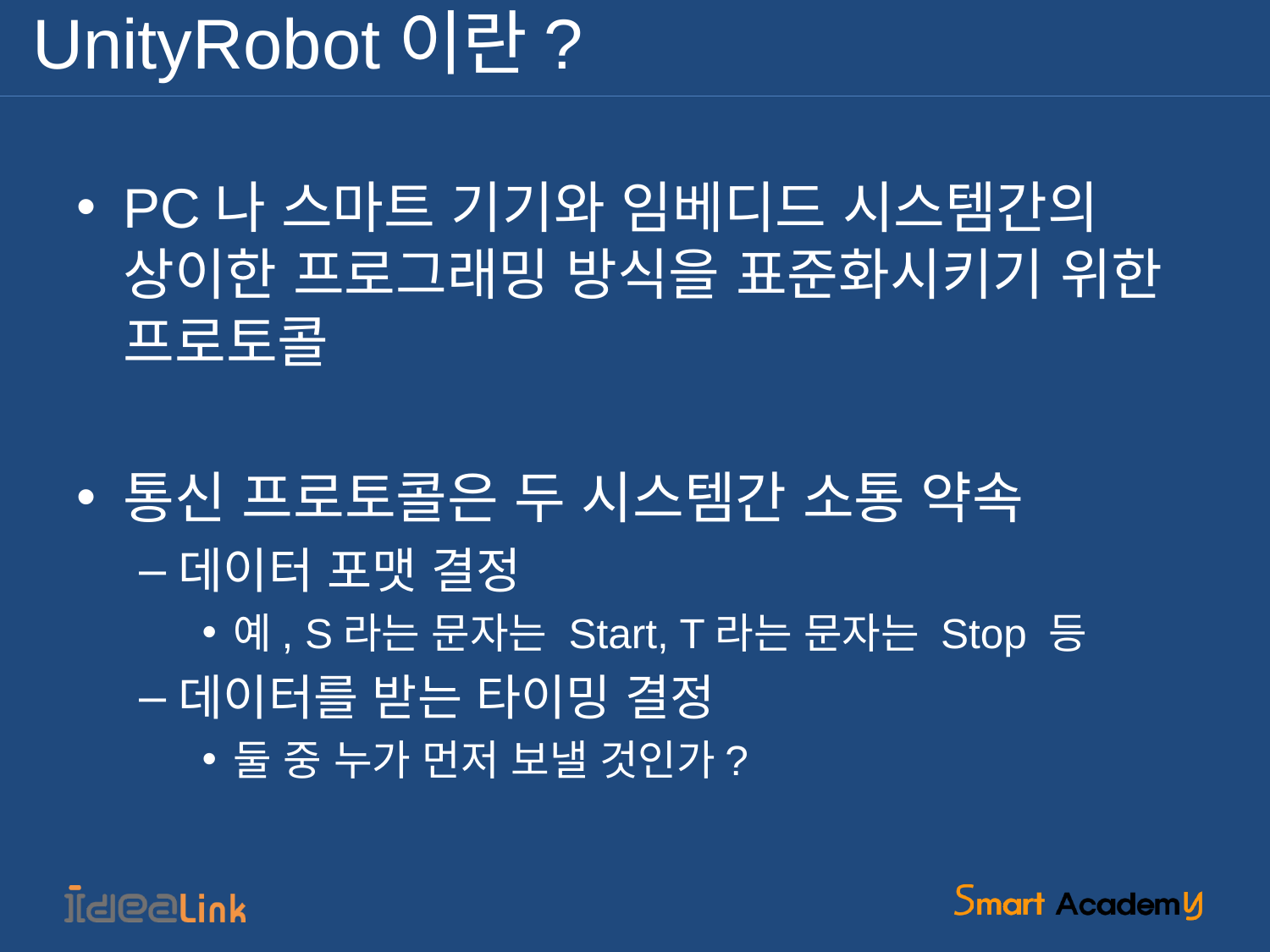

UnityRobot이란?
PC나 스마트 기기와 임베디드 시스템간의 상이한 프로그래밍 방식을 표준화시키기 위한 프로토콜

통신 프로토콜은 두 시스템간 소통 약속
데이터 포맷 결정
예, S라는 문자는 Start, T라는 문자는 Stop 등
데이터를 받는 타이밍 결정
둘 중 누가 먼저 보낼 것인가?